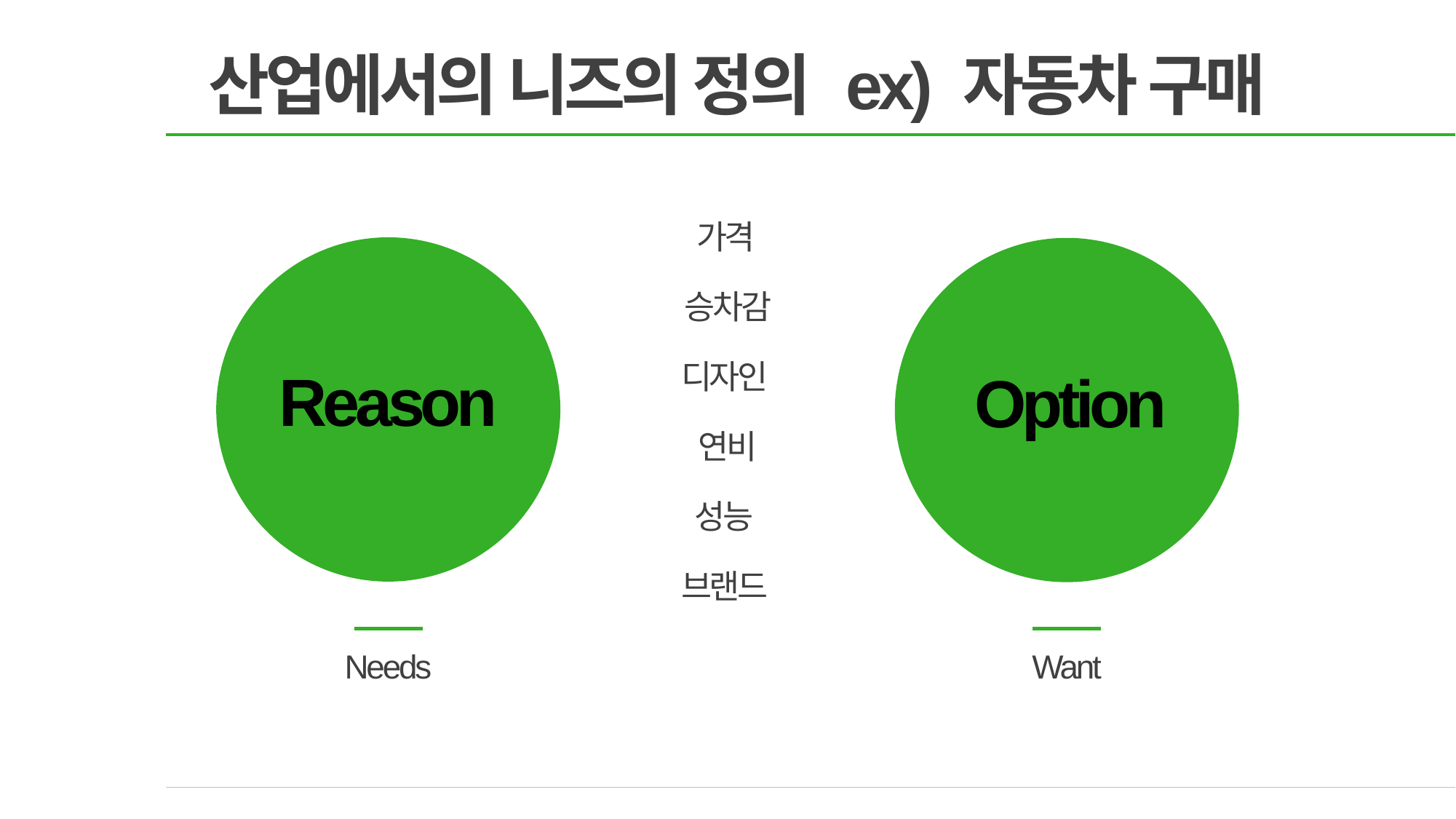

산업에서의 니즈의 정의 ex) 자동차 구매
가격

승차감
디자인
Reason
Option
연비
성능
브랜드
Needs
Want